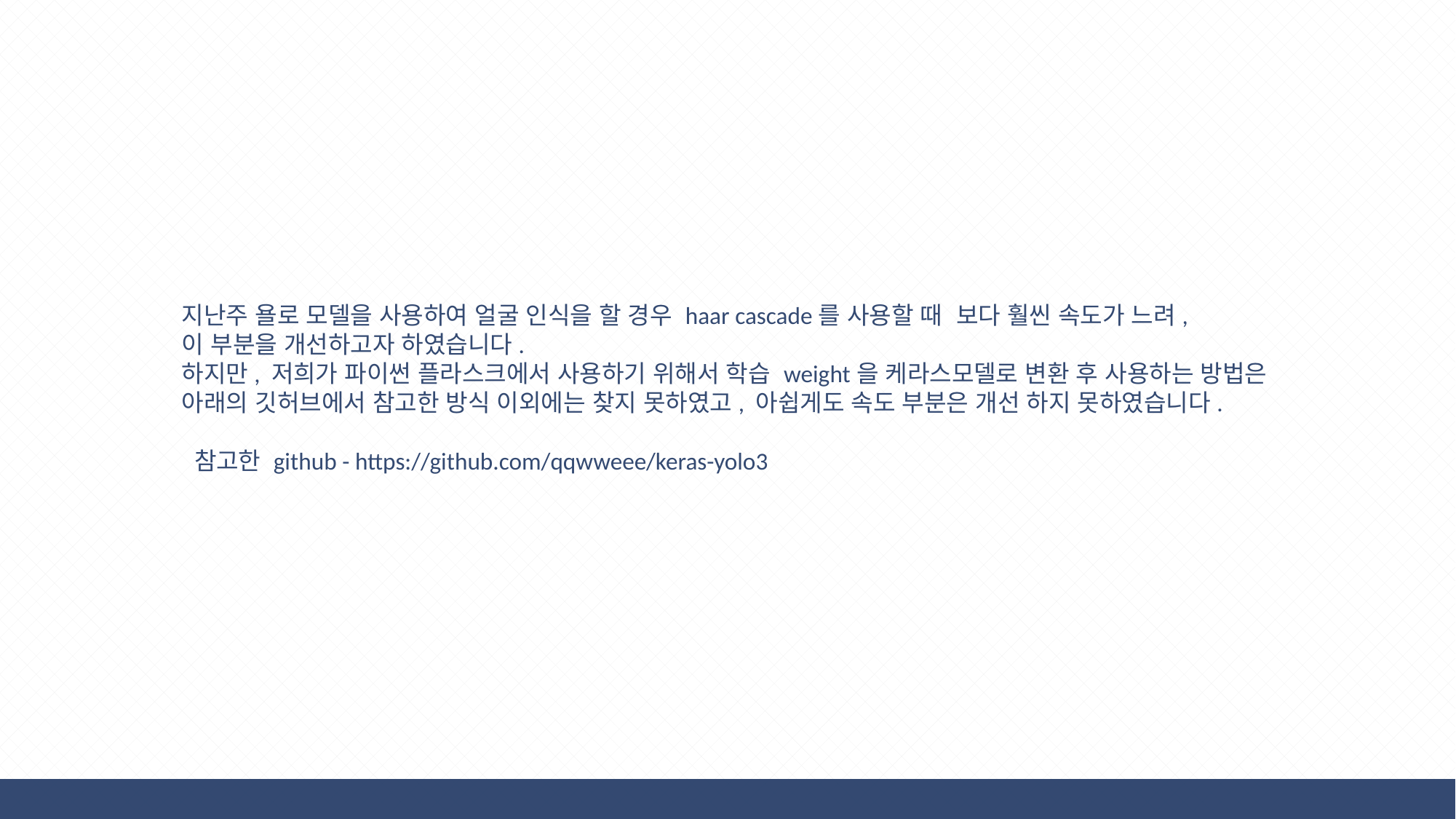

지난주 욜로 모델을 사용하여 얼굴 인식을 할 경우 haar cascade를 사용할 때  보다 훨씬 속도가 느려,
이 부분을 개선하고자 하였습니다.
하지만, 저희가 파이썬 플라스크에서 사용하기 위해서 학습 weight을 케라스모델로 변환 후 사용하는 방법은 아래의 깃허브에서 참고한 방식 이외에는 찾지 못하였고, 아쉽게도 속도 부분은 개선 하지 못하였습니다.

 참고한 github - https://github.com/qqwweee/keras-yolo3